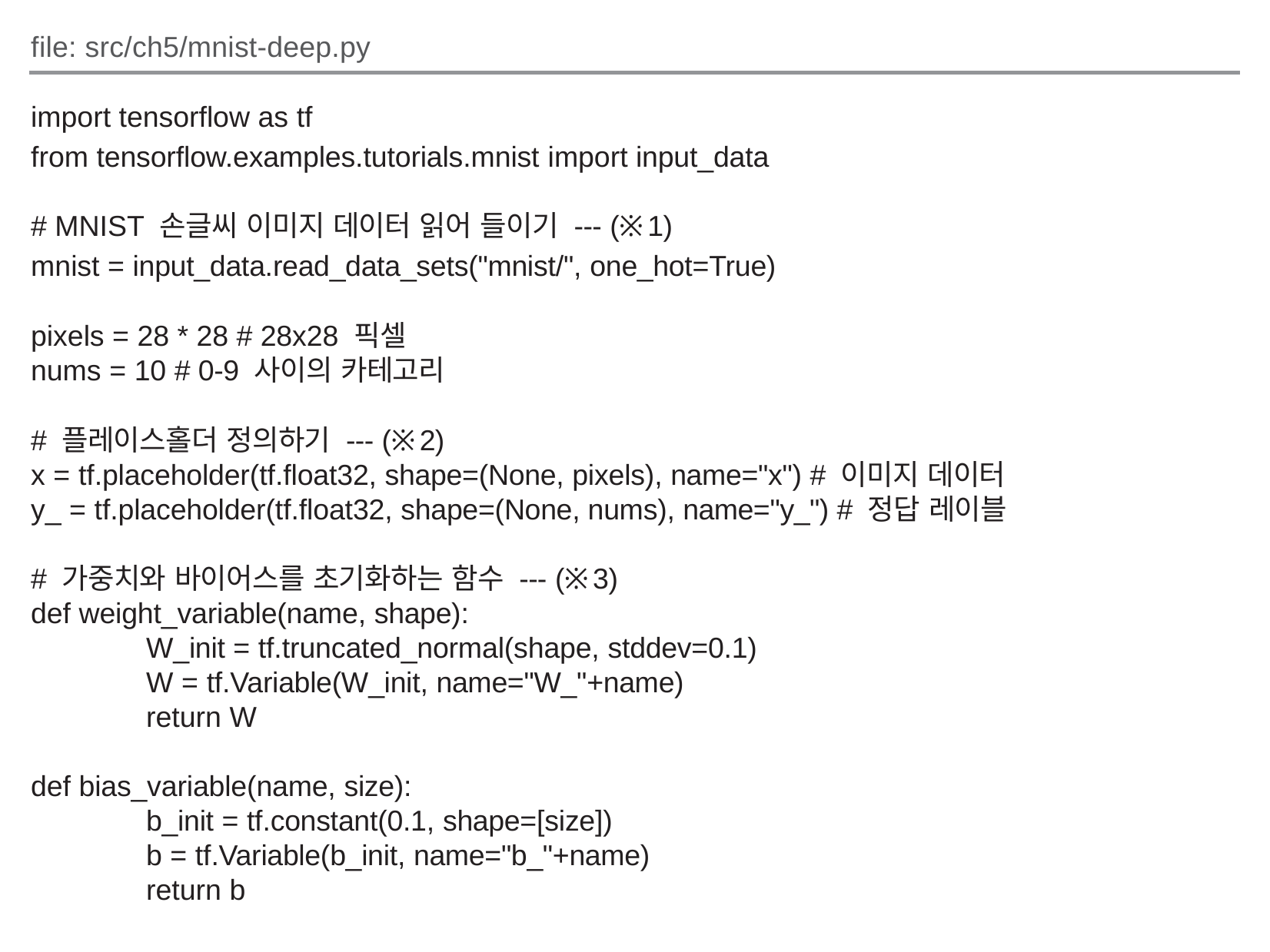

file: src/ch5/mnist-deep.py

import tensorflow as tf
from tensorflow.examples.tutorials.mnist import input_data

# MNIST 손글씨 이미지 데이터 읽어 들이기 --- (※1)
mnist = input_data.read_data_sets("mnist/", one_hot=True)

pixels = 28 * 28 # 28x28 픽셀
nums = 10 # 0-9 사이의 카테고리

# 플레이스홀더 정의하기 --- (※2)
x = tf.placeholder(tf.float32, shape=(None, pixels), name="x") # 이미지 데이터
y_ = tf.placeholder(tf.float32, shape=(None, nums), name="y_") # 정답 레이블

# 가중치와 바이어스를 초기화하는 함수 --- (※3)
def weight_variable(name, shape):
	W_init = tf.truncated_normal(shape, stddev=0.1)
	W = tf.Variable(W_init, name="W_"+name)
	return W

def bias_variable(name, size):
	b_init = tf.constant(0.1, shape=[size])
	b = tf.Variable(b_init, name="b_"+name)
	return b